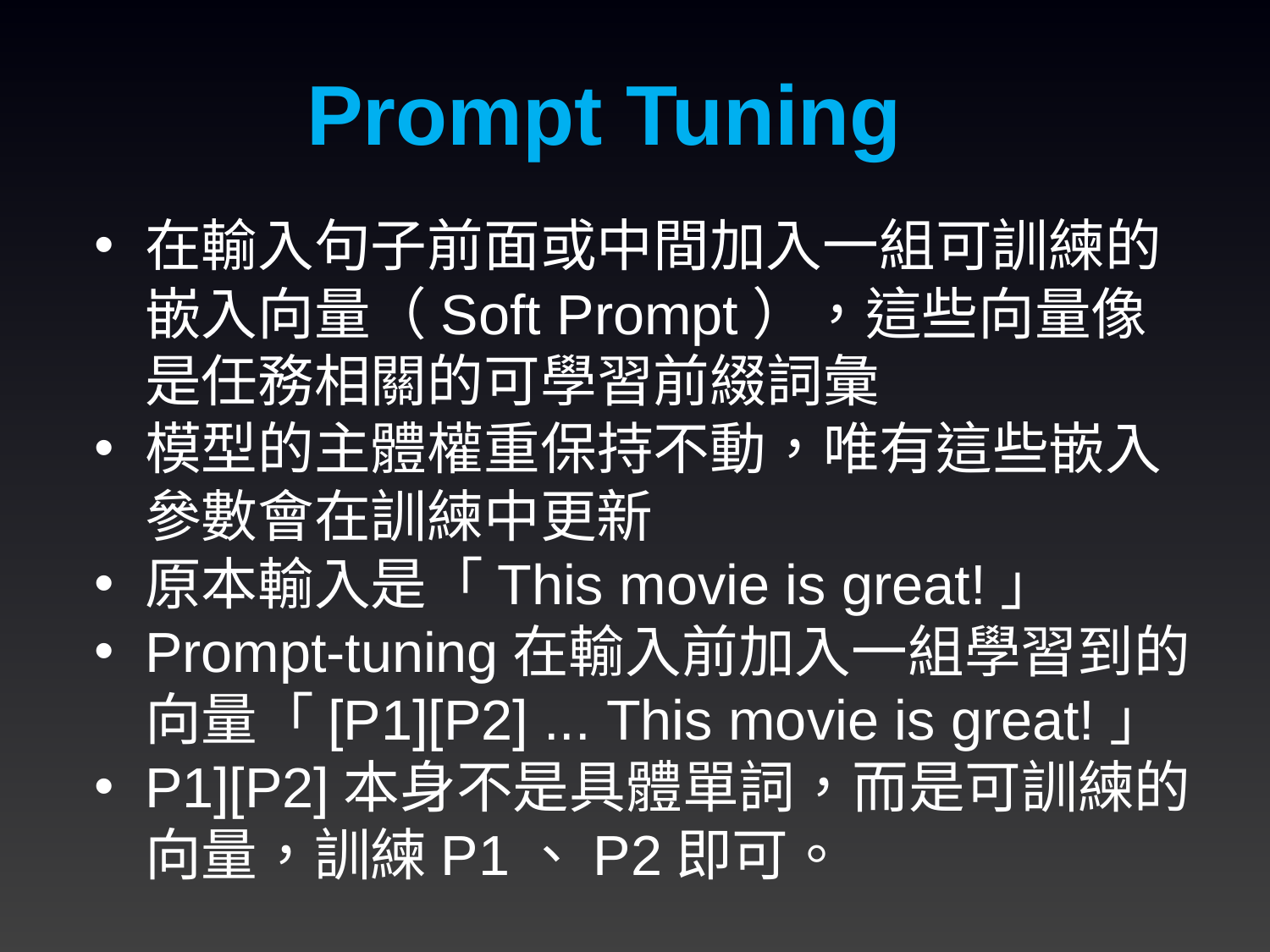

Prompt Tuning
在輸入句子前面或中間加入一組可訓練的嵌入向量（Soft Prompt），這些向量像是任務相關的可學習前綴詞彙
模型的主體權重保持不動，唯有這些嵌入參數會在訓練中更新
原本輸入是「This movie is great!」
Prompt-tuning在輸入前加入一組學習到的向量「[P1][P2] ... This movie is great!」
P1][P2]本身不是具體單詞，而是可訓練的向量，訓練P1、P2即可。